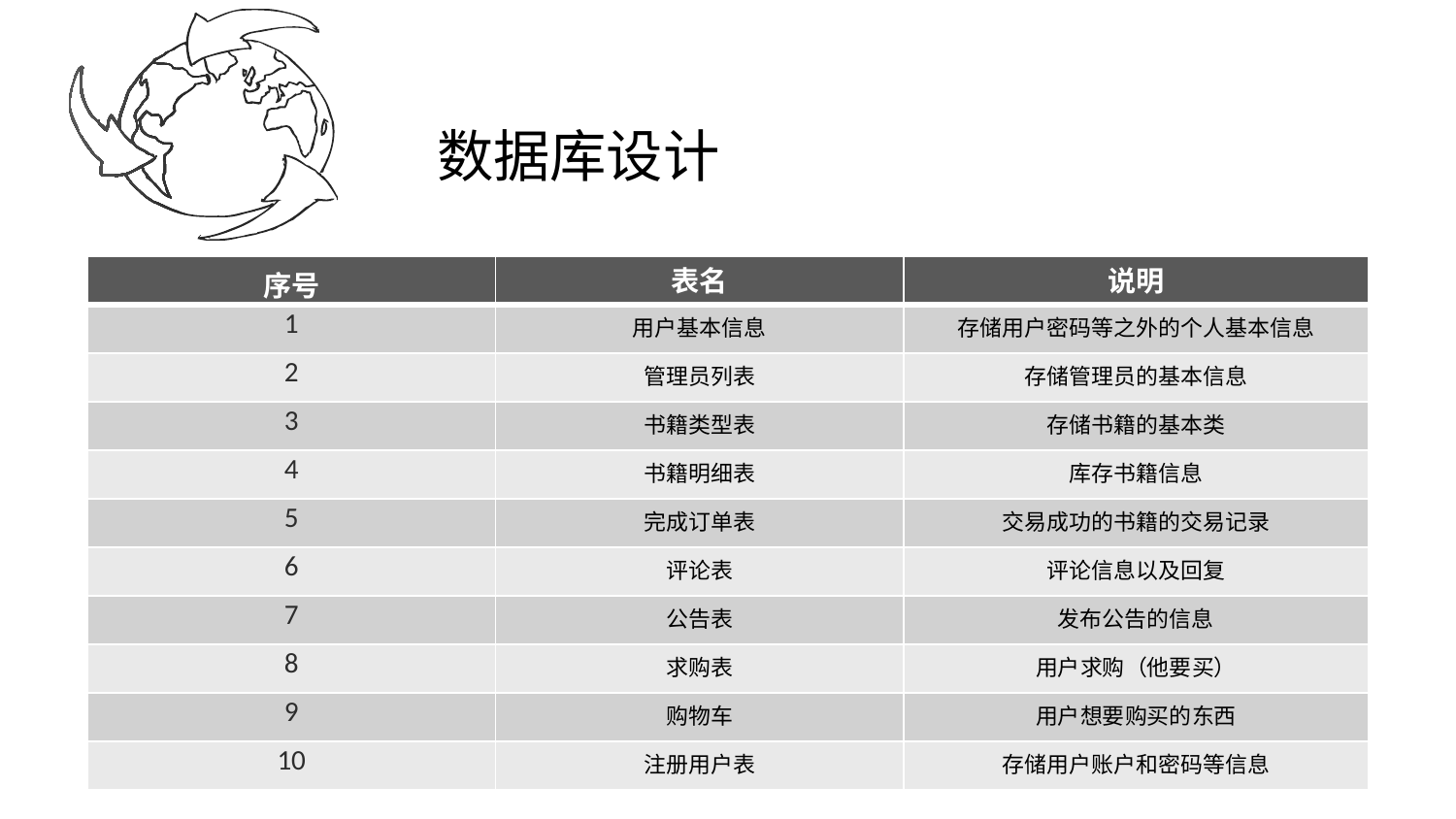

数据库设计
| 序号 | 表名 | 说明 |
| --- | --- | --- |
| 1 | 用户基本信息 | 存储用户密码等之外的个人基本信息 |
| 2 | 管理员列表 | 存储管理员的基本信息 |
| 3 | 书籍类型表 | 存储书籍的基本类 |
| 4 | 书籍明细表 | 库存书籍信息 |
| 5 | 完成订单表 | 交易成功的书籍的交易记录 |
| 6 | 评论表 | 评论信息以及回复 |
| 7 | 公告表 | 发布公告的信息 |
| 8 | 求购表 | 用户求购（他要买） |
| 9 | 购物车 | 用户想要购买的东西 |
| 10 | 注册用户表 | 存储用户账户和密码等信息 |

。

\